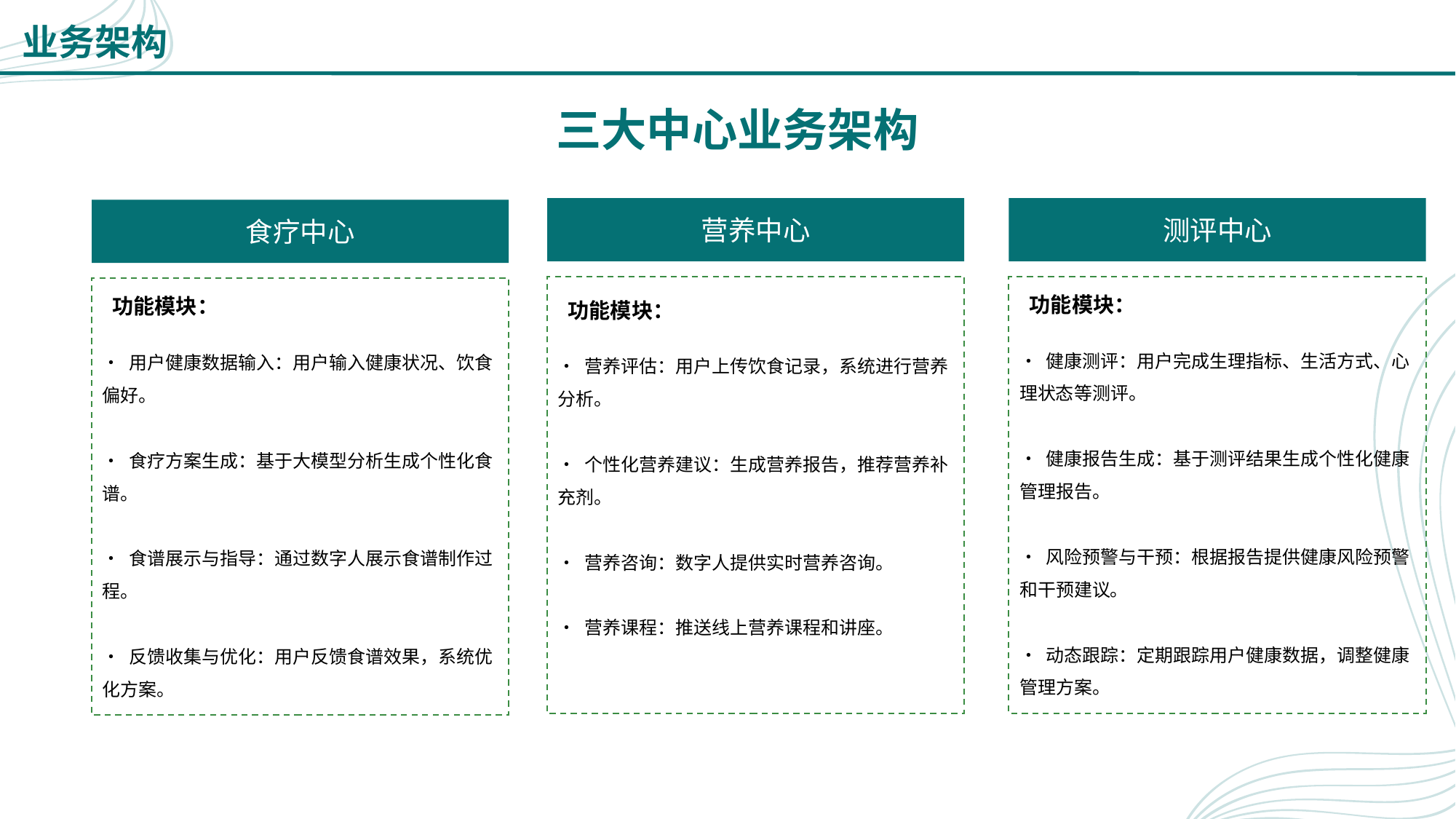

业务架构
# 三大中心业务架构
营养中心
测评中心
食疗中心
 功能模块：

• 营养评估：用户上传饮食记录，系统进行营养分析。

• 个性化营养建议：生成营养报告，推荐营养补充剂。

• 营养咨询：数字人提供实时营养咨询。

• 营养课程：推送线上营养课程和讲座。

 功能模块：

• 健康测评：用户完成生理指标、生活方式、心理状态等测评。

• 健康报告生成：基于测评结果生成个性化健康管理报告。

• 风险预警与干预：根据报告提供健康风险预警和干预建议。

• 动态跟踪：定期跟踪用户健康数据，调整健康管理方案。

 功能模块：

• 用户健康数据输入：用户输入健康状况、饮食偏好。

• 食疗方案生成：基于大模型分析生成个性化食谱。

• 食谱展示与指导：通过数字人展示食谱制作过程。

• 反馈收集与优化：用户反馈食谱效果，系统优化方案。